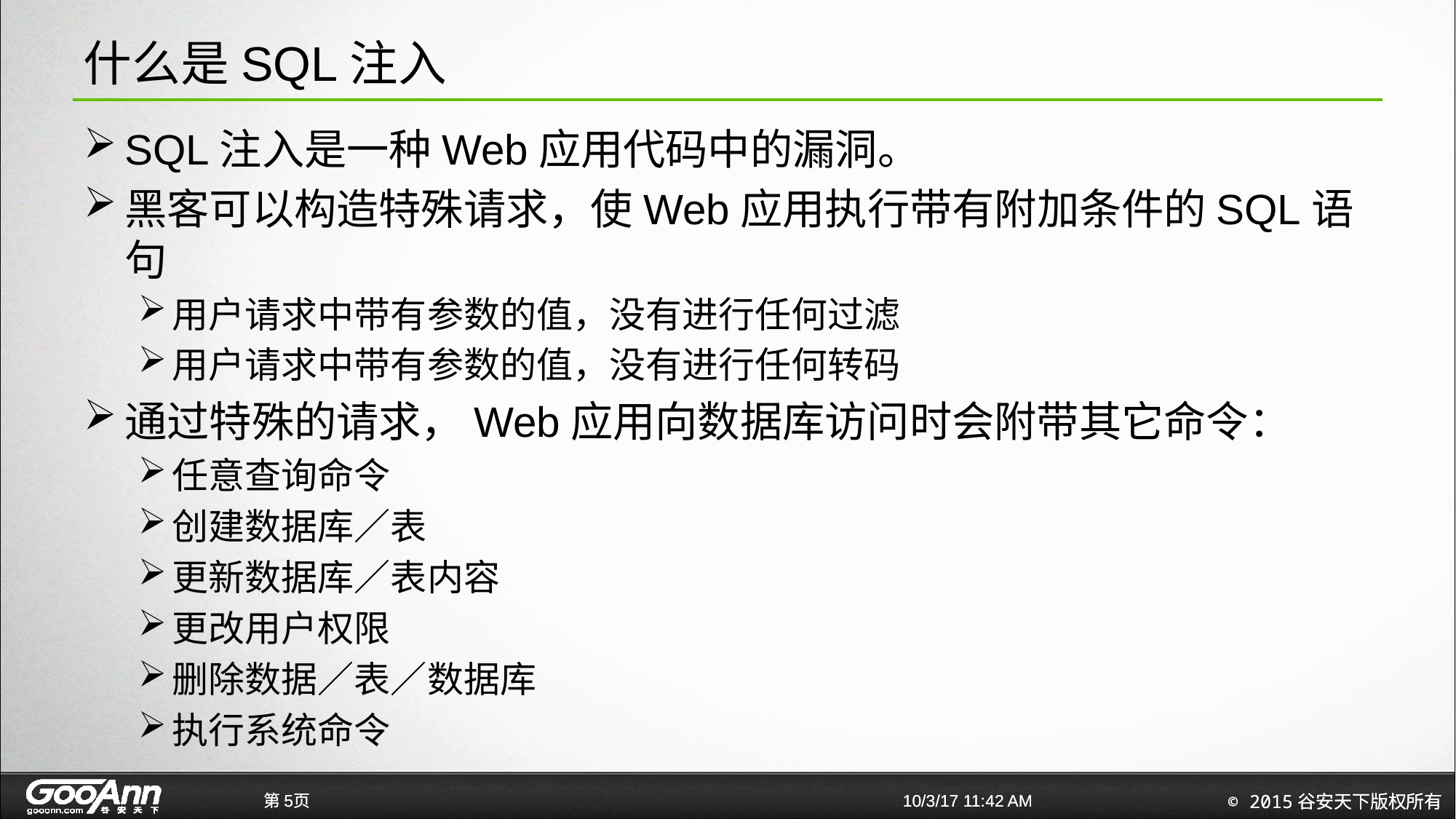

# 什么是SQL注入
SQL注入是一种Web应用代码中的漏洞。
黑客可以构造特殊请求，使Web应用执行带有附加条件的SQL语句
用户请求中带有参数的值，没有进行任何过滤
用户请求中带有参数的值，没有进行任何转码
通过特殊的请求，Web应用向数据库访问时会附带其它命令：
任意查询命令
创建数据库／表
更新数据库／表内容
更改用户权限
删除数据／表／数据库
执行系统命令